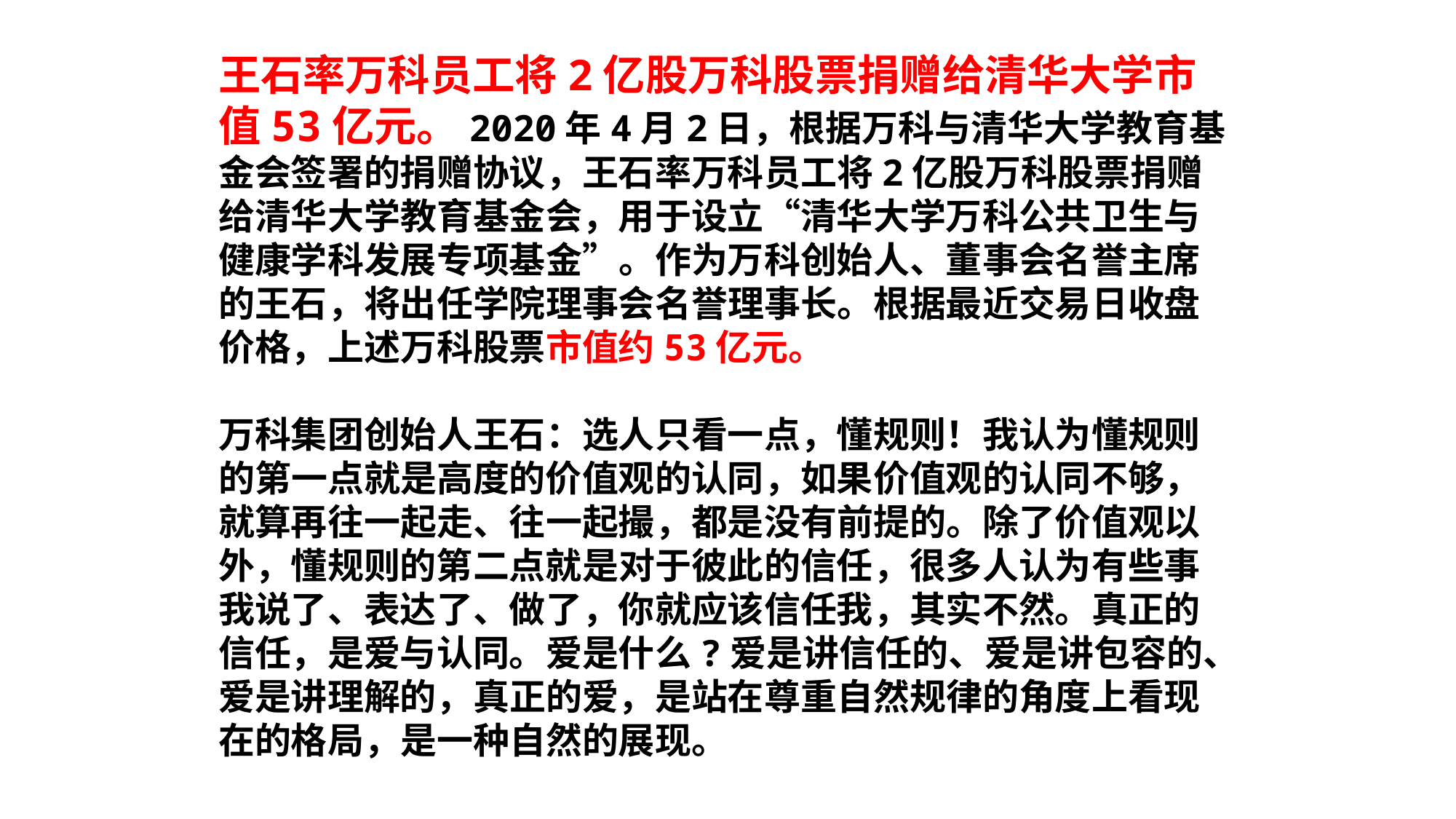

王石率万科员工将2亿股万科股票捐赠给清华大学市值53亿元。2020年4月2日，根据万科与清华大学教育基金会签署的捐赠协议，王石率万科员工将2亿股万科股票捐赠给清华大学教育基金会，用于设立“清华大学万科公共卫生与健康学科发展专项基金”。作为万科创始人、董事会名誉主席的王石，将出任学院理事会名誉理事长。根据最近交易日收盘价格，上述万科股票市值约53亿元。

万科集团创始人王石：选人只看一点，懂规则！我认为懂规则的第一点就是高度的价值观的认同，如果价值观的认同不够，就算再往一起走、往一起撮，都是没有前提的。除了价值观以外，懂规则的第二点就是对于彼此的信任，很多人认为有些事我说了、表达了、做了，你就应该信任我，其实不然。真正的信任，是爱与认同。爱是什么?爱是讲信任的、爱是讲包容的、爱是讲理解的，真正的爱，是站在尊重自然规律的角度上看现在的格局，是一种自然的展现。